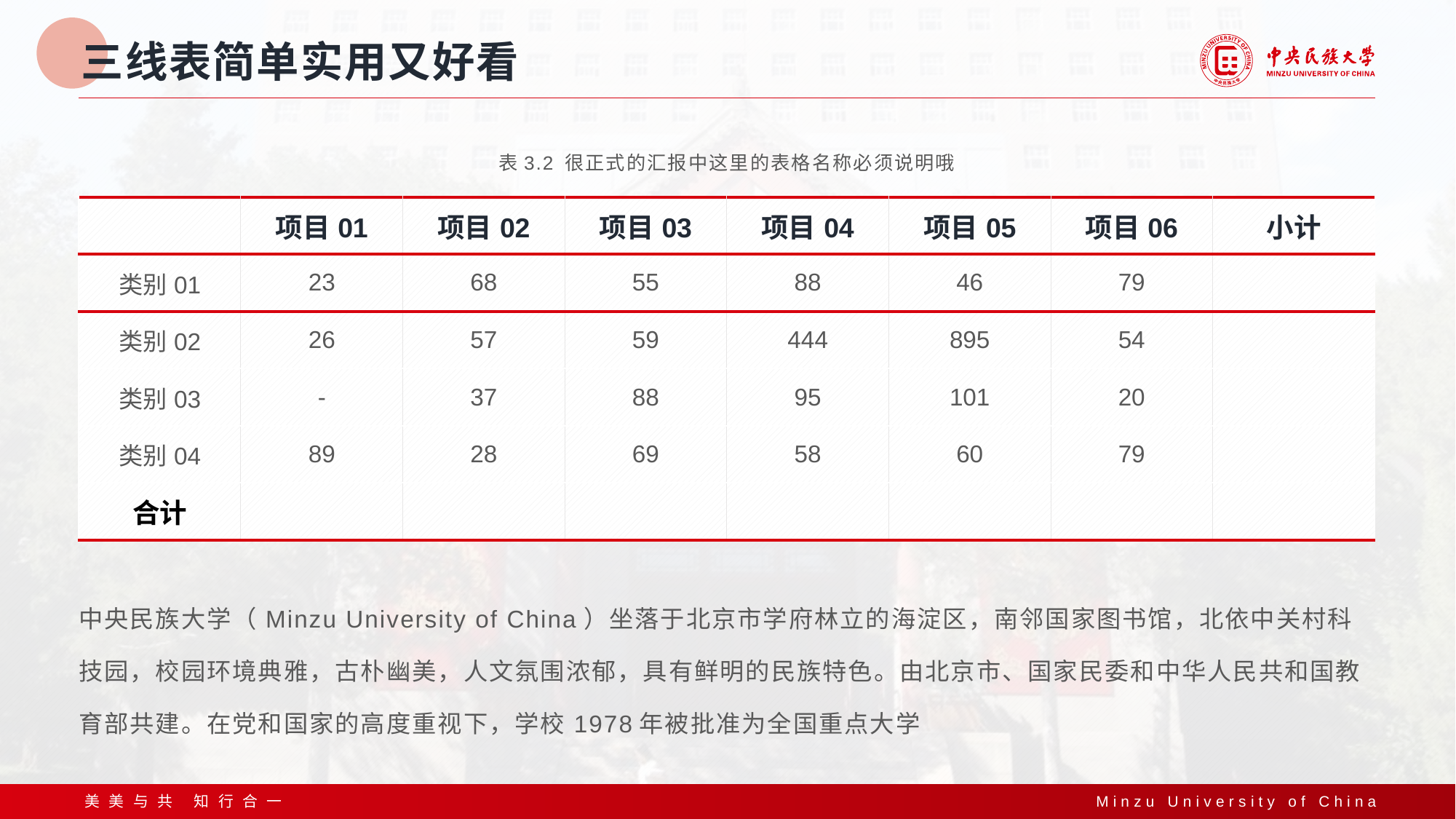

# 三线表简单实用又好看
表3.2 很正式的汇报中这里的表格名称必须说明哦
|  | 项目01 | 项目02 | 项目03 | 项目04 | 项目05 | 项目06 | 小计 |
| --- | --- | --- | --- | --- | --- | --- | --- |
| 类别01 | 23 | 68 | 55 | 88 | 46 | 79 |  |
| 类别02 | 26 | 57 | 59 | 444 | 895 | 54 |  |
| 类别03 | - | 37 | 88 | 95 | 101 | 20 |  |
| 类别04 | 89 | 28 | 69 | 58 | 60 | 79 |  |
| 合计 |  |  |  |  |  |  |  |
中央民族大学（Minzu University of China）坐落于北京市学府林立的海淀区，南邻国家图书馆，北依中关村科技园，校园环境典雅，古朴幽美，人文氛围浓郁，具有鲜明的民族特色。由北京市、国家民委和中华人民共和国教育部共建。在党和国家的高度重视下，学校1978年被批准为全国重点大学